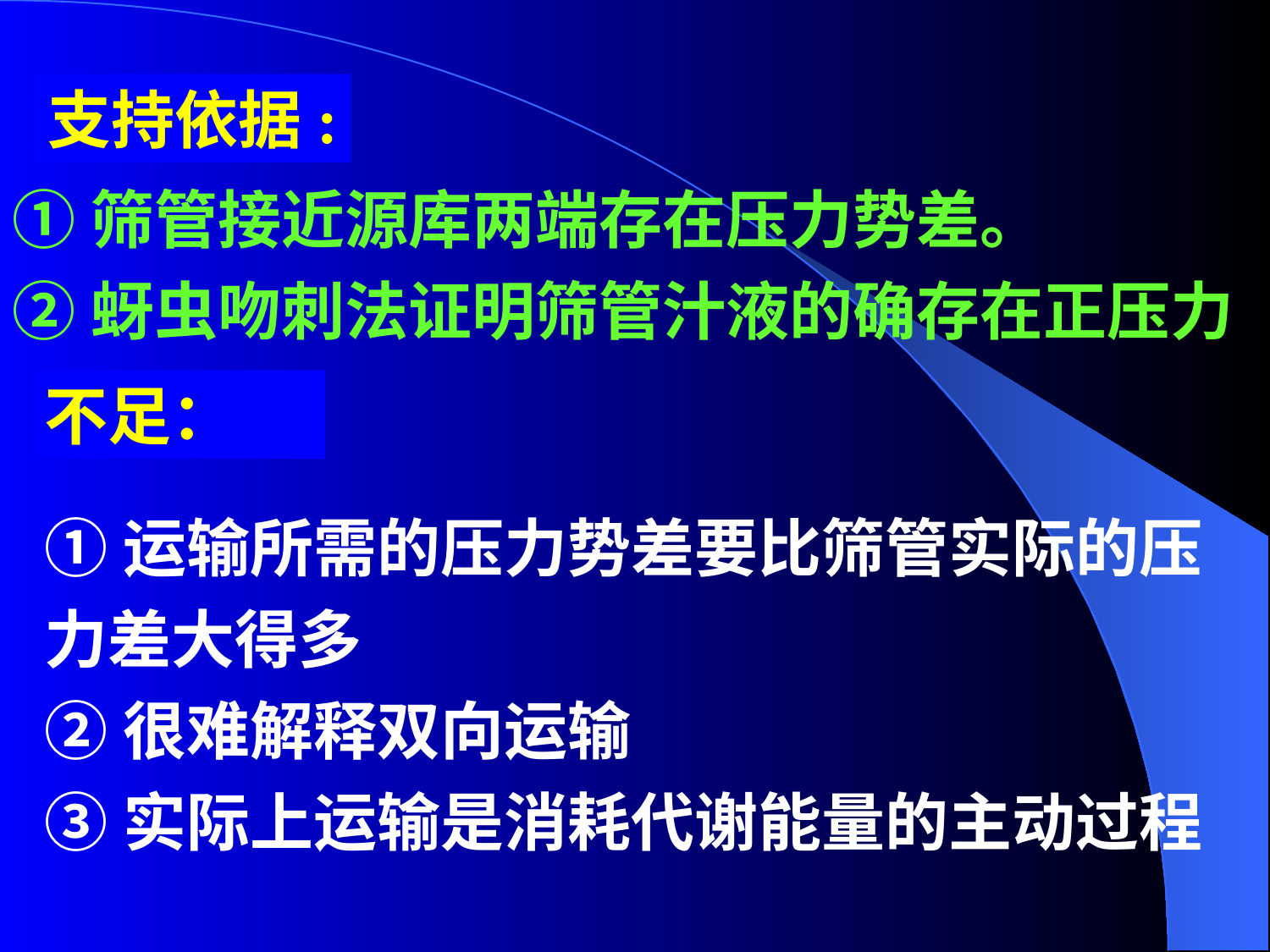

支持依据:
①筛管接近源库两端存在压力势差。
②蚜虫吻刺法证明筛管汁液的确存在正压力
不足：
①运输所需的压力势差要比筛管实际的压力差大得多
②很难解释双向运输
③实际上运输是消耗代谢能量的主动过程